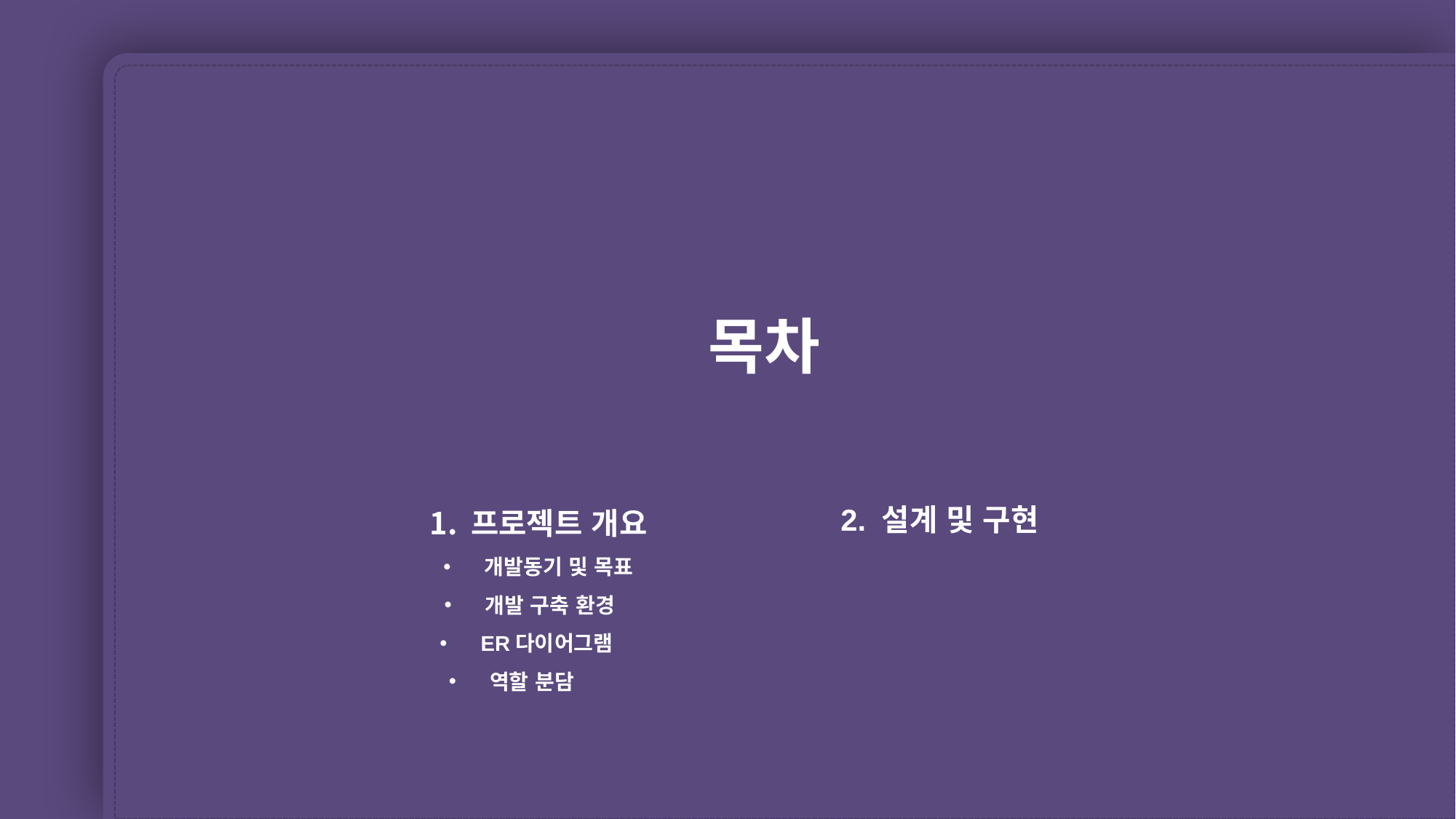

목차
2. 설계 및 구현
프로젝트 개요
개발동기 및 목표
개발 구축 환경
ER다이어그램
역할 분담